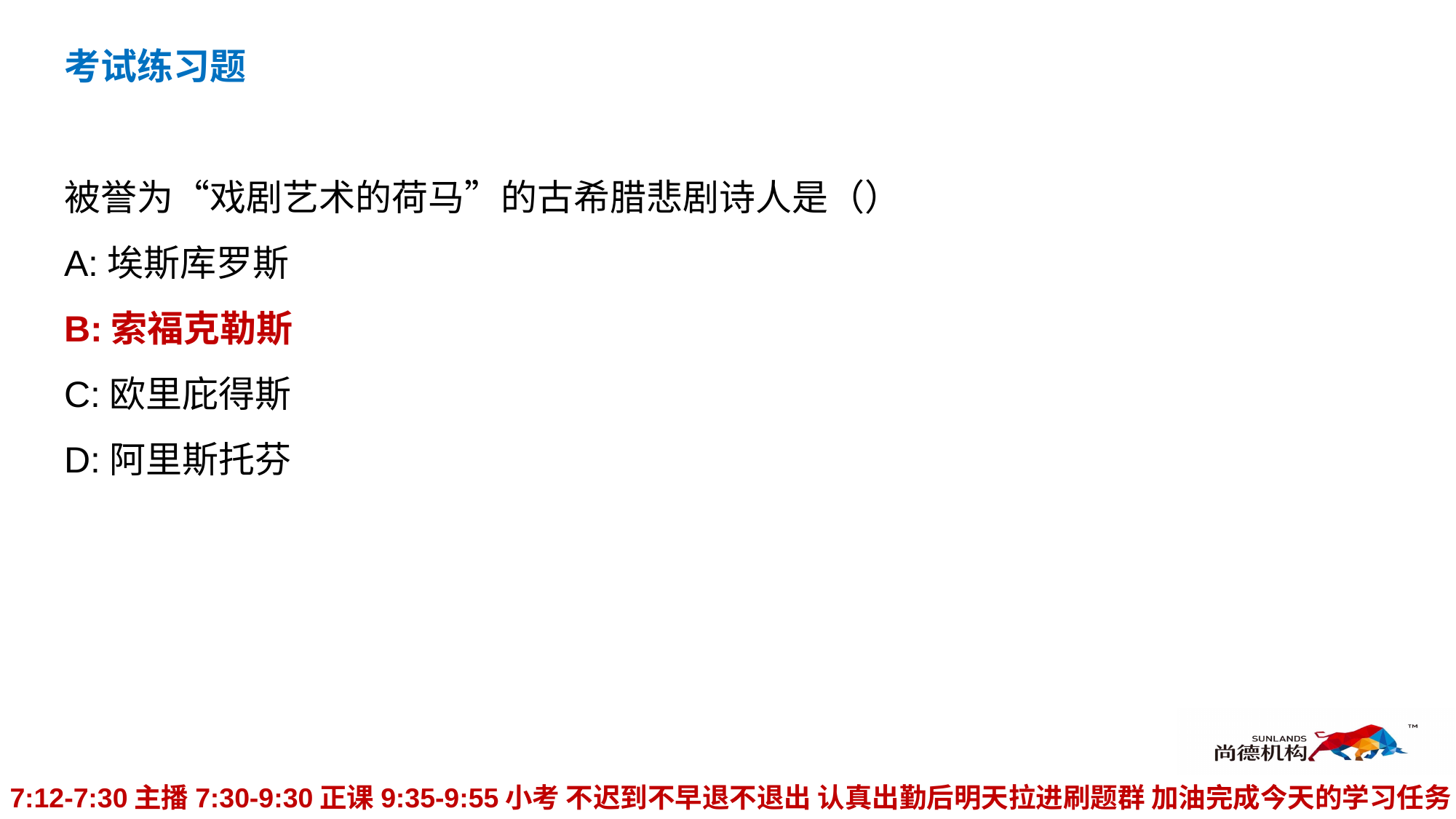

考试练习题
被誉为“戏剧艺术的荷马”的古希腊悲剧诗人是（）
A:埃斯库罗斯
B:索福克勒斯
C:欧里庇得斯
D:阿里斯托芬